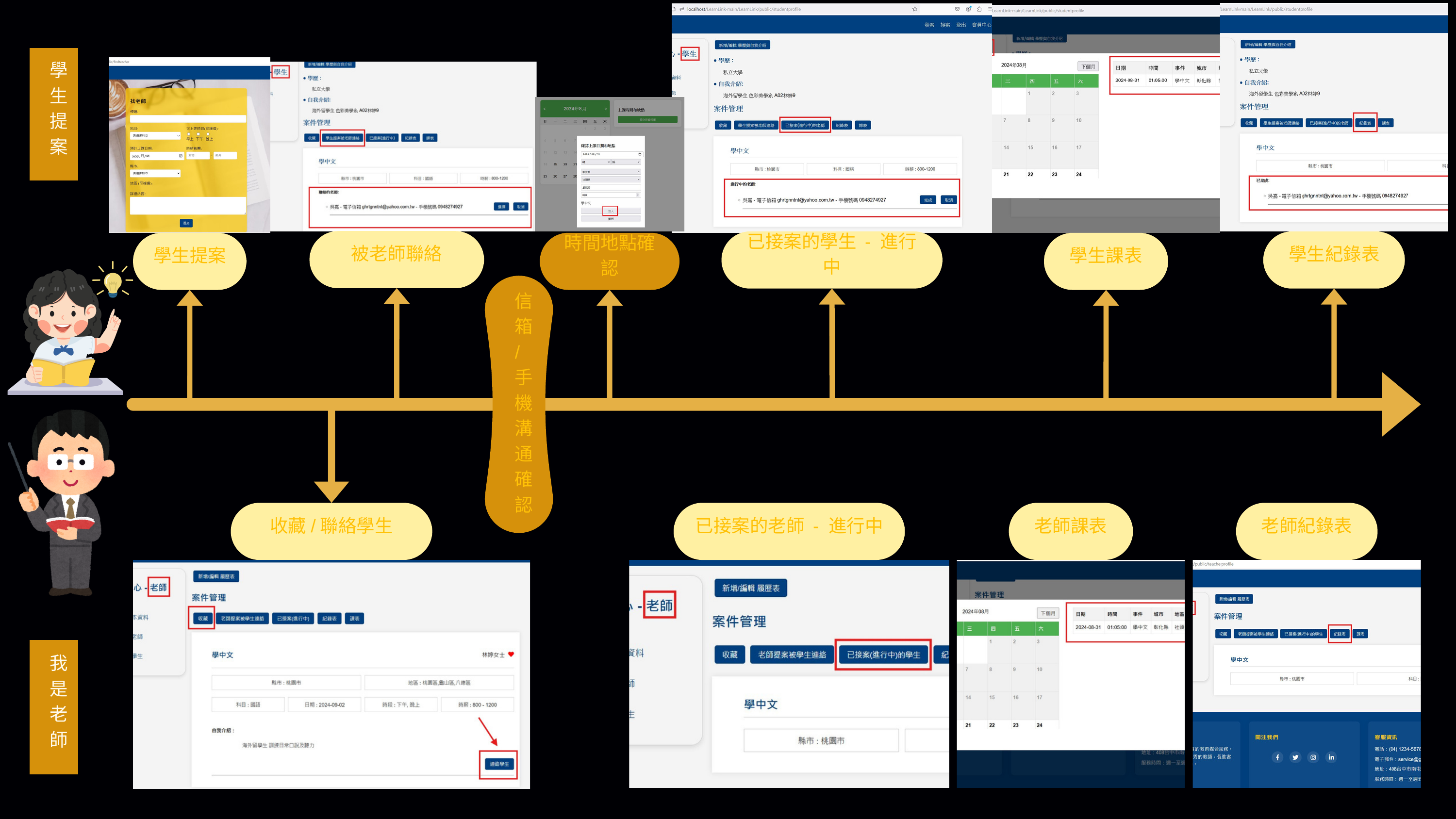

學生提案

被老師聯絡

已接案的學生 - 進行中

學生紀錄表

學生提案

時間地點確認

學生課表

信箱/手機溝通確認

收藏/聯絡學生

已接案的老師 - 進行中

老師課表

老師紀錄表

我是老師